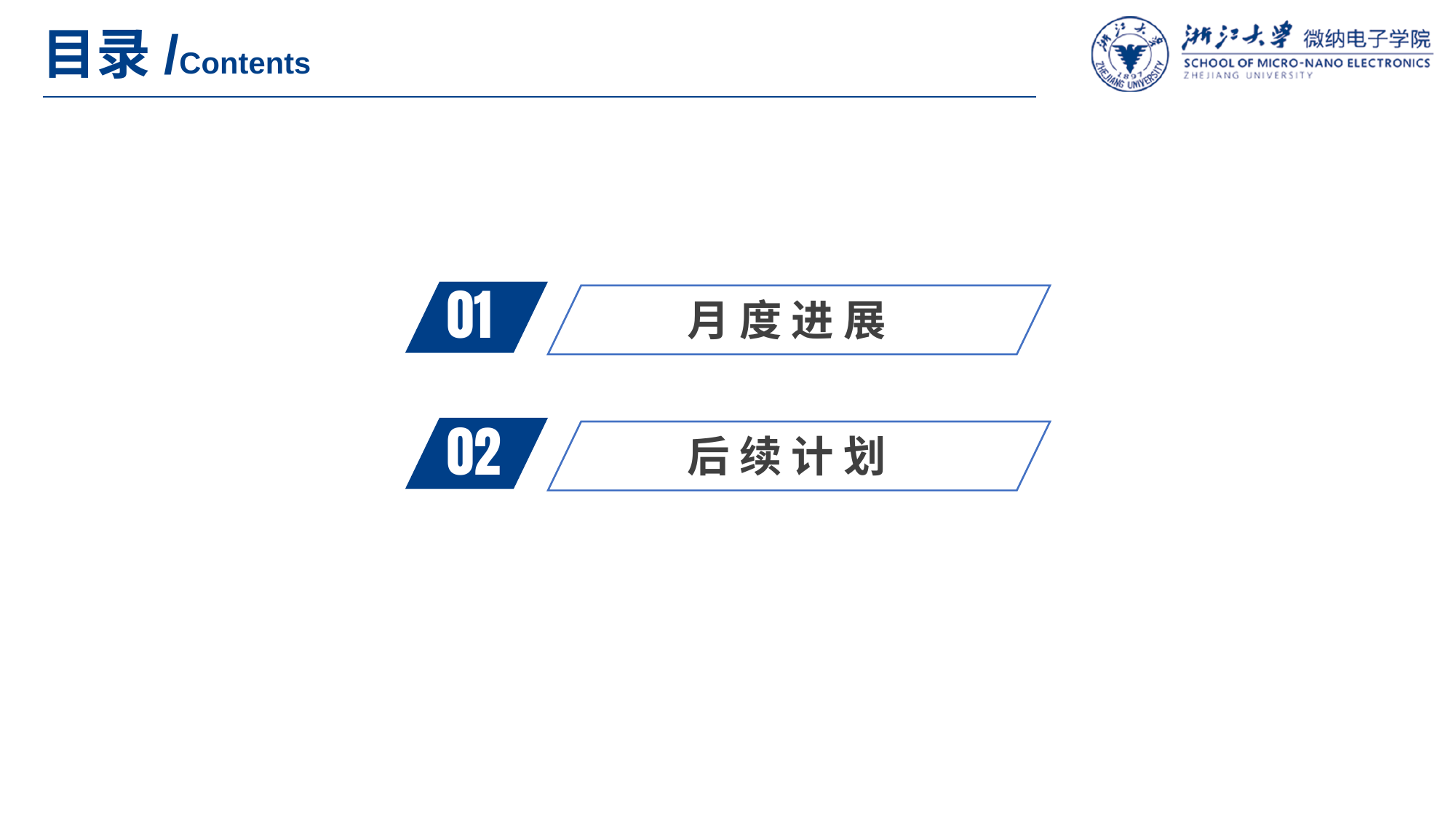

目录/Contents
01

月 度 进 展
02

后 续 计 划